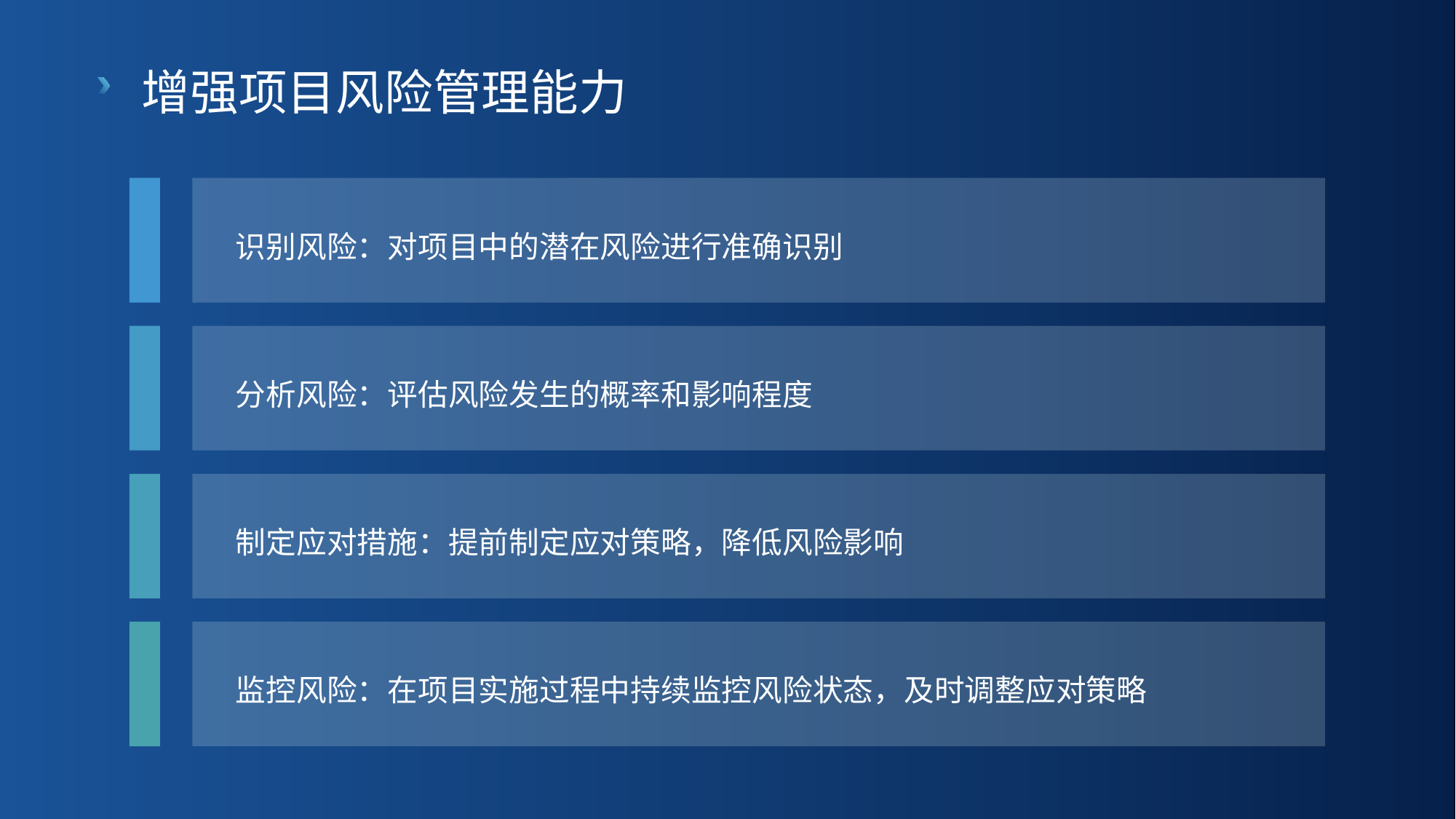

增强项目风险管理能力

识别风险：对项目中的潜在风险进行准确识别

分析风险：评估风险发生的概率和影响程度

制定应对措施：提前制定应对策略，降低风险影响

监控风险：在项目实施过程中持续监控风险状态，及时调整应对策略